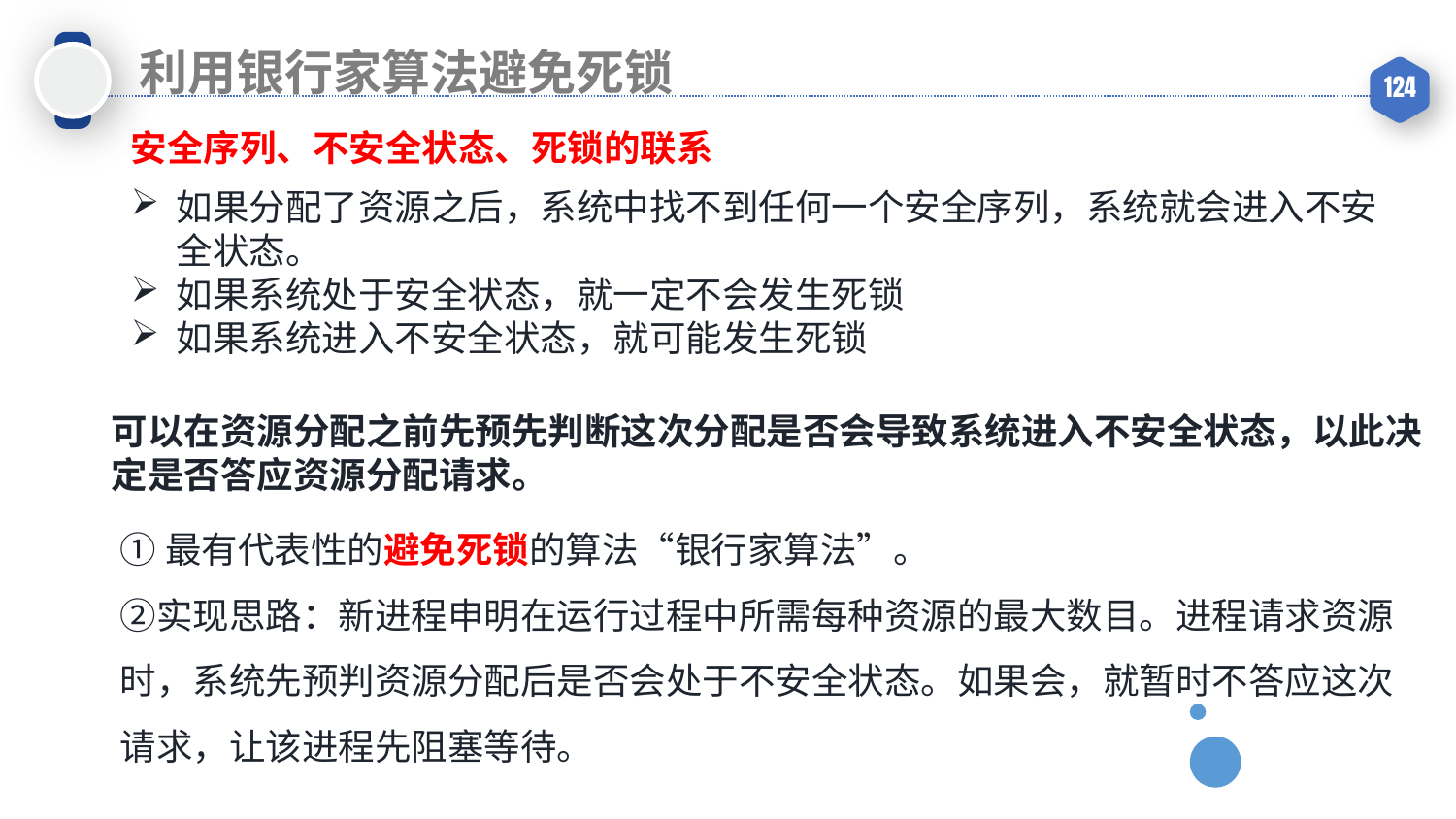

# 利用银行家算法避免死锁
安全序列、不安全状态、死锁的联系
如果分配了资源之后，系统中找不到任何一个安全序列，系统就会进入不安全状态。
如果系统处于安全状态，就一定不会发生死锁
如果系统进入不安全状态，就可能发生死锁
可以在资源分配之前先预先判断这次分配是否会导致系统进入不安全状态，以此决定是否答应资源分配请求。
①最有代表性的避免死锁的算法“银行家算法”。
②实现思路：新进程申明在运行过程中所需每种资源的最大数目。进程请求资源时，系统先预判资源分配后是否会处于不安全状态。如果会，就暂时不答应这次请求，让该进程先阻塞等待。